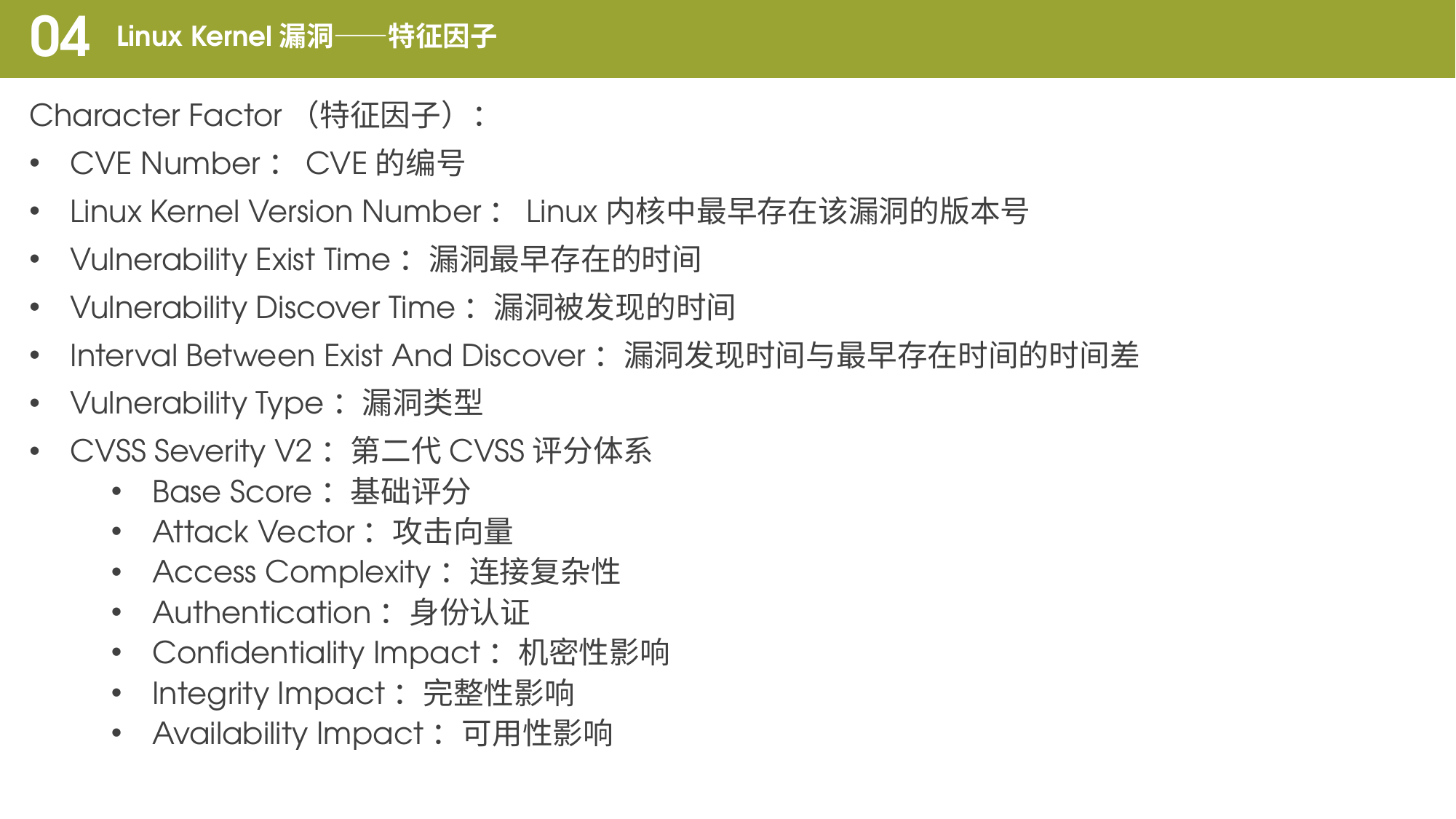

04
Linux Kernel漏洞——特征因子
Character Factor（特征因子）：
CVE Number：CVE的编号
Linux Kernel Version Number：Linux内核中最早存在该漏洞的版本号
Vulnerability Exist Time：漏洞最早存在的时间
Vulnerability Discover Time：漏洞被发现的时间
Interval Between Exist And Discover：漏洞发现时间与最早存在时间的时间差
Vulnerability Type：漏洞类型
CVSS Severity V2：第二代CVSS评分体系
Base Score：基础评分
Attack Vector：攻击向量
Access Complexity：连接复杂性
Authentication：身份认证
Confidentiality Impact：机密性影响
Integrity Impact：完整性影响
Availability Impact：可用性影响